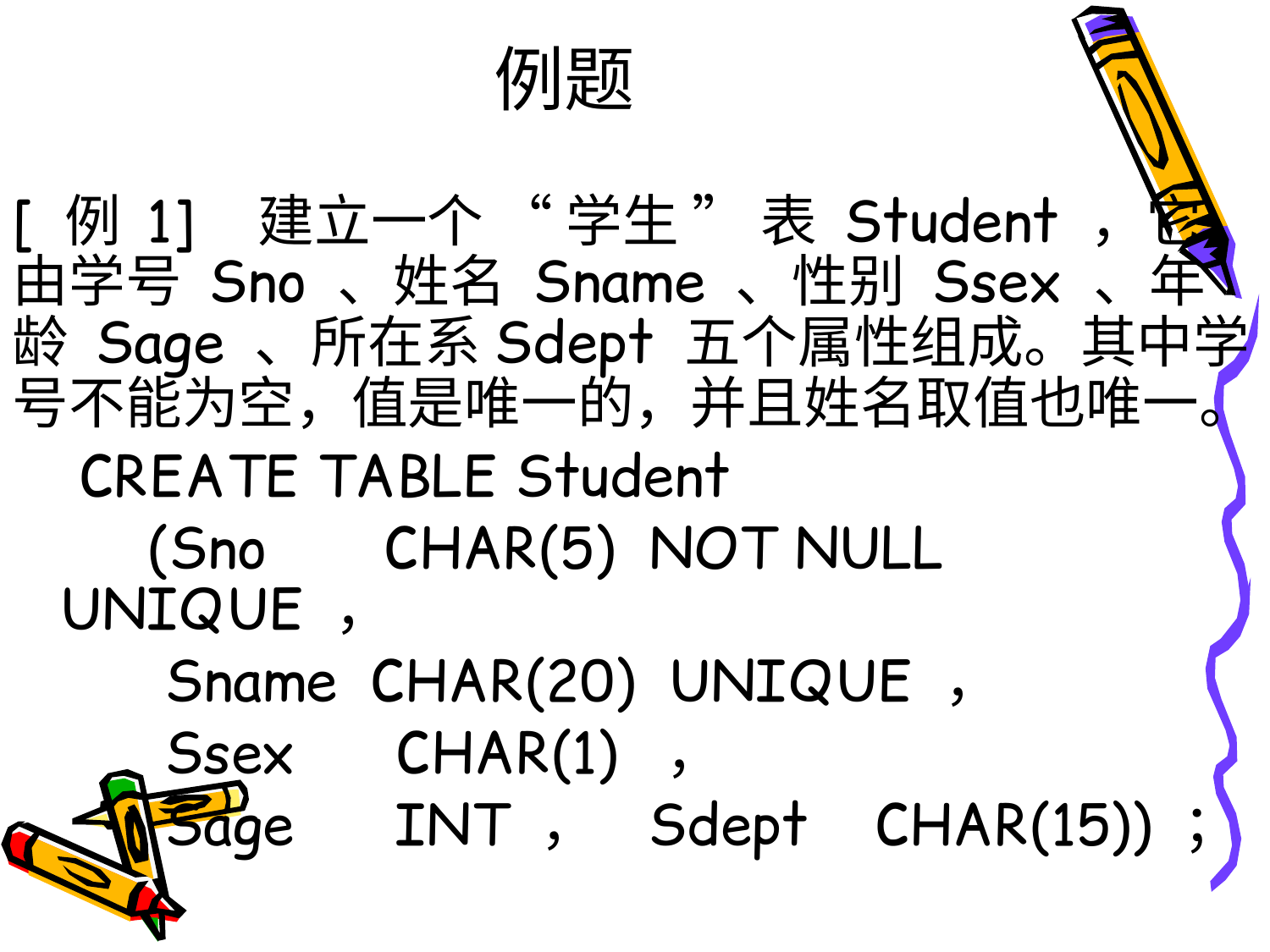

# 例题
[ 例 1]   建立一个 “ 学生 ” 表 Student ，它由学号 Sno 、姓名 Sname 、性别 Ssex 、年龄 Sage 、所在系Sdept 五个属性组成。其中学号不能为空，值是唯一的，并且姓名取值也唯一。
    CREATE TABLE Student
        (Sno       CHAR(5)  NOT NULL  UNIQUE ，
         Sname  CHAR(20)  UNIQUE ，
         Ssex      CHAR(1)  ，
         Sage      INT ，   Sdept    CHAR(15)) ；